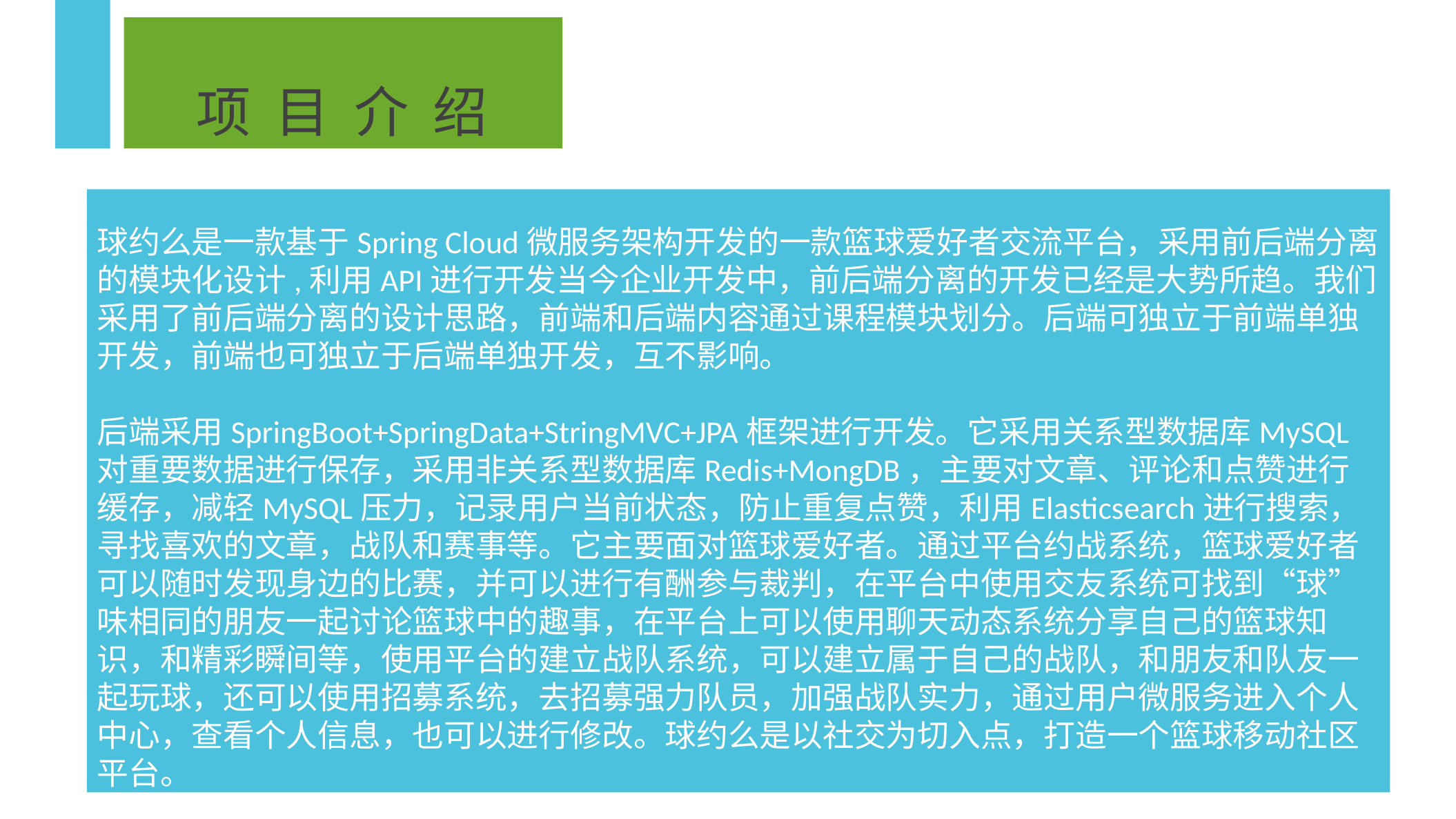

项  目  介  绍

球约么是一款基于Spring Cloud微服务架构开发的一款篮球爱好者交流平台，采用前后端分离的模块化设计,利用API进行开发当今企业开发中，前后端分离的开发已经是大势所趋。我们采用了前后端分离的设计思路，前端和后端内容通过课程模块划分。后端可独立于前端单独开发，前端也可独立于后端单独开发，互不影响。

后端采用SpringBoot+SpringData+StringMVC+JPA框架进行开发。它采用关系型数据库MySQL对重要数据进行保存，采用非关系型数据库Redis+MongDB，主要对文章、评论和点赞进行缓存，减轻MySQL压力，记录用户当前状态，防止重复点赞，利用Elasticsearch进行搜索，寻找喜欢的文章，战队和赛事等。它主要面对篮球爱好者。通过平台约战系统，篮球爱好者可以随时发现身边的比赛，并可以进行有酬参与裁判，在平台中使用交友系统可找到“球”味相同的朋友一起讨论篮球中的趣事，在平台上可以使用聊天动态系统分享自己的篮球知识，和精彩瞬间等，使用平台的建立战队系统，可以建立属于自己的战队，和朋友和队友一起玩球，还可以使用招募系统，去招募强力队员，加强战队实力，通过用户微服务进入个人中心，查看个人信息，也可以进行修改。球约么是以社交为切入点，打造一个篮球移动社区平台。